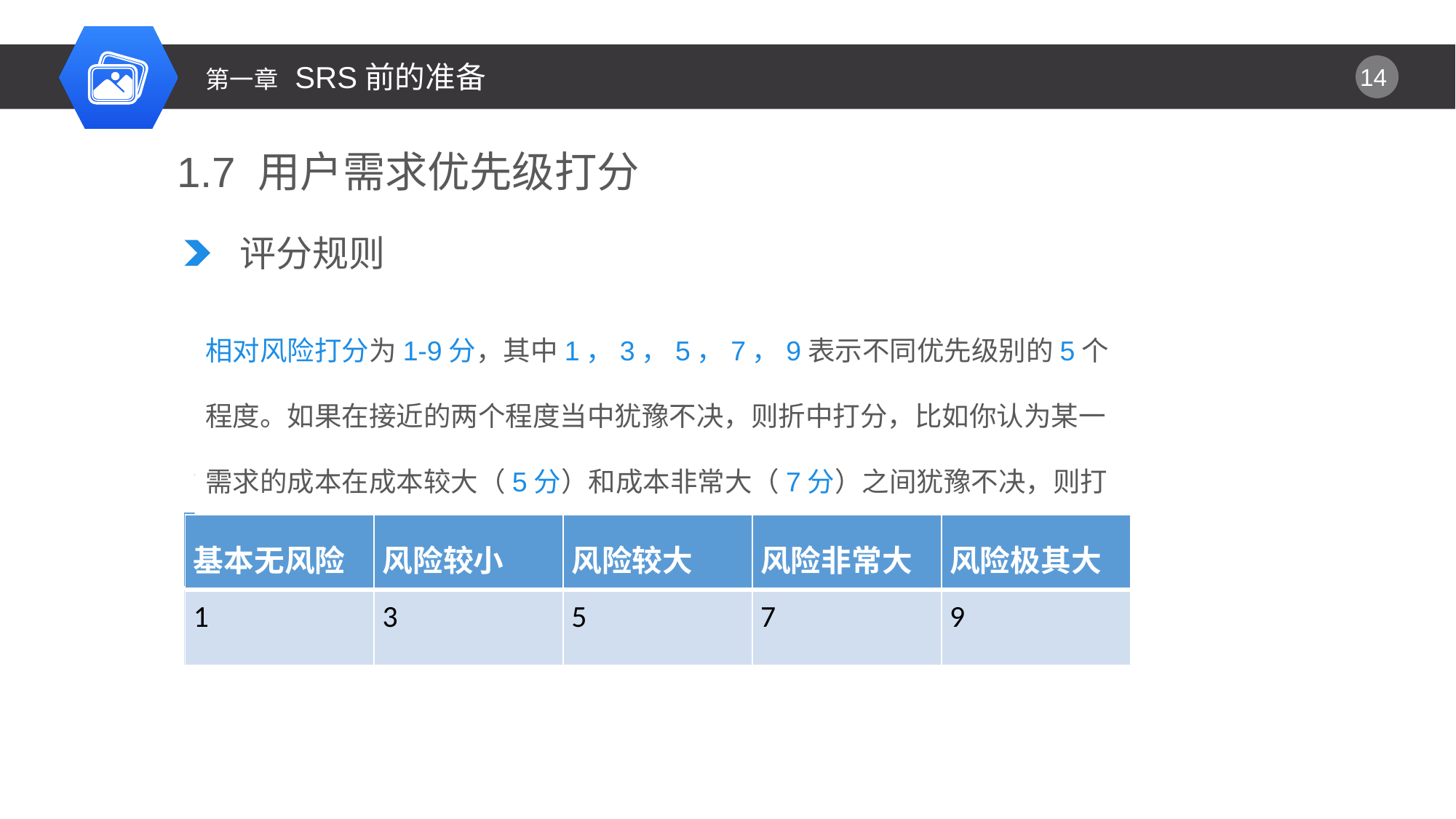

第一章  SRS前的准备
1.7 用户需求优先级打分
评分规则

相对收益打分规则：
    相对收益打分为1-9分，其中1，3，5，7，9表示不同优先级别的5个程度。如果在接近的两个程度当中犹豫不决，则折中打分，比如你对于某一需求的收益在收益较大（5分）和收益非常大（7分）之间犹豫不决，则打6分。
 相对成本打分为1-9分，其中1，3，5，7，9表示不同优先级别的5个程度。如果在接近的两个程度当中犹豫不决，则折中打分，比如你认为某一需求的成本在成本较大（5分）和成本非常大（7分）之间犹豫不决，则打6分。
相对损失打分为1-9分，其中1，3，5，7，9表示不同优先级别的5个程度。如果在接近的两个程度当中犹豫不决，则折中打分，比如你对于某一需求的带来的损失在损失较大（5分）和损失非常大（7分）之间犹豫不决，则打6分。
相对风险打分为1-9分，其中1，3，5，7，9表示不同优先级别的5个程度。如果在接近的两个程度当中犹豫不决，则折中打分，比如你认为某一需求的成本在成本较大（5分）和成本非常大（7分）之间犹豫不决，则打6分。
| 可忽略收益 | 有一点收益 | 收益较大 | 收益非常大 | 最大收益 |
| --- | --- | --- | --- | --- |
| 1 | 3 | 5 | 7 | 9 |
| 基本无损失 | 有一点损失 | 损失较大 | 损失非常大 | 损失严重 |
| --- | --- | --- | --- | --- |
| 1 | 3 | 5 | 7 | 9 |
| 基本无成本 | 成本较小 | 成本较大 | 成本非常大 | 成本极其大 |
| --- | --- | --- | --- | --- |
| 1 | 3 | 5 | 7 | 9 |
| 基本无风险 | 风险较小 | 风险较大 | 风险非常大 | 风险极其大 |
| --- | --- | --- | --- | --- |
| 1 | 3 | 5 | 7 | 9 |